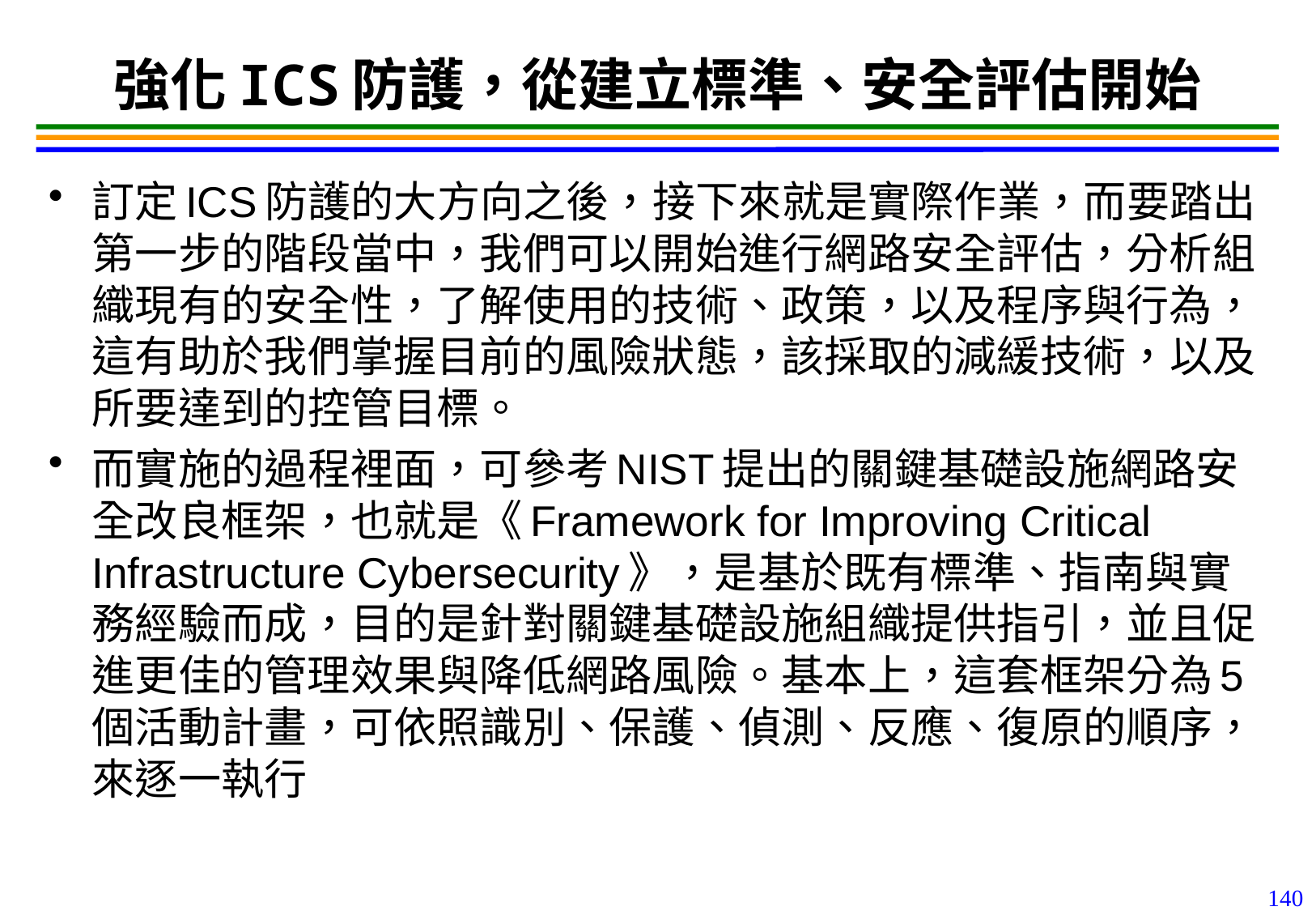

140
# 強化ICS防護，從建立標準、安全評估開始
訂定ICS防護的大方向之後，接下來就是實際作業，而要踏出第一步的階段當中，我們可以開始進行網路安全評估，分析組織現有的安全性，了解使用的技術、政策，以及程序與行為，這有助於我們掌握目前的風險狀態，該採取的減緩技術，以及所要達到的控管目標。
而實施的過程裡面，可參考NIST提出的關鍵基礎設施網路安全改良框架，也就是《Framework for Improving Critical Infrastructure Cybersecurity》，是基於既有標準、指南與實務經驗而成，目的是針對關鍵基礎設施組織提供指引，並且促進更佳的管理效果與降低網路風險。基本上，這套框架分為5個活動計畫，可依照識別、保護、偵測、反應、復原的順序，來逐一執行